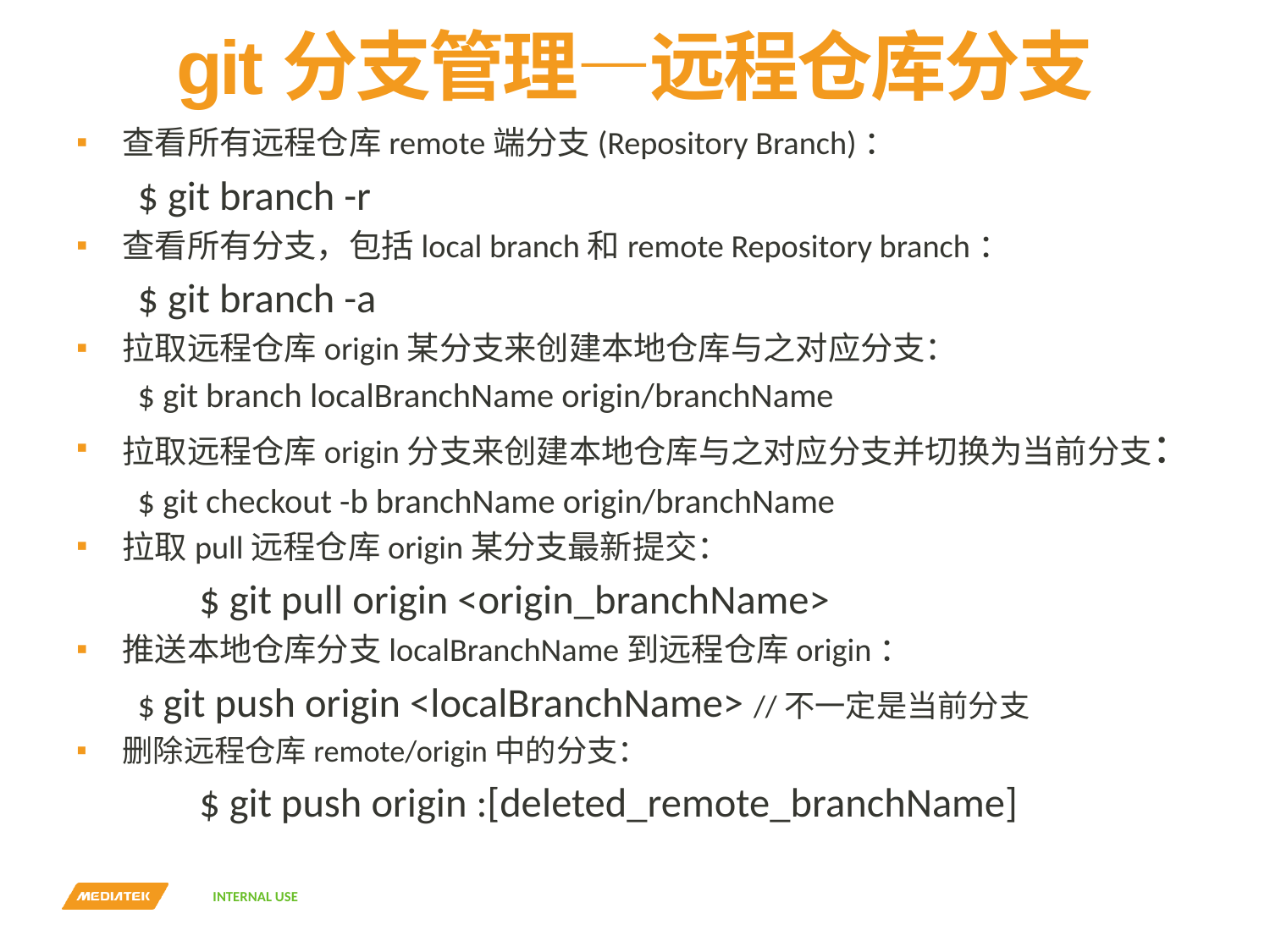

# git分支管理—远程仓库分支
查看所有远程仓库remote端分支(Repository Branch)：
$ git branch -r
查看所有分支，包括local branch和remote Repository branch：
$ git branch -a
拉取远程仓库origin某分支来创建本地仓库与之对应分支：
$ git branch localBranchName origin/branchName
拉取远程仓库origin分支来创建本地仓库与之对应分支并切换为当前分支：
$ git checkout -b branchName origin/branchName
拉取pull远程仓库origin某分支最新提交：
	$ git pull origin <origin_branchName>
推送本地仓库分支localBranchName到远程仓库origin：
$ git push origin <localBranchName> //不一定是当前分支
删除远程仓库remote/origin中的分支：
	$ git push origin :[deleted_remote_branchName]